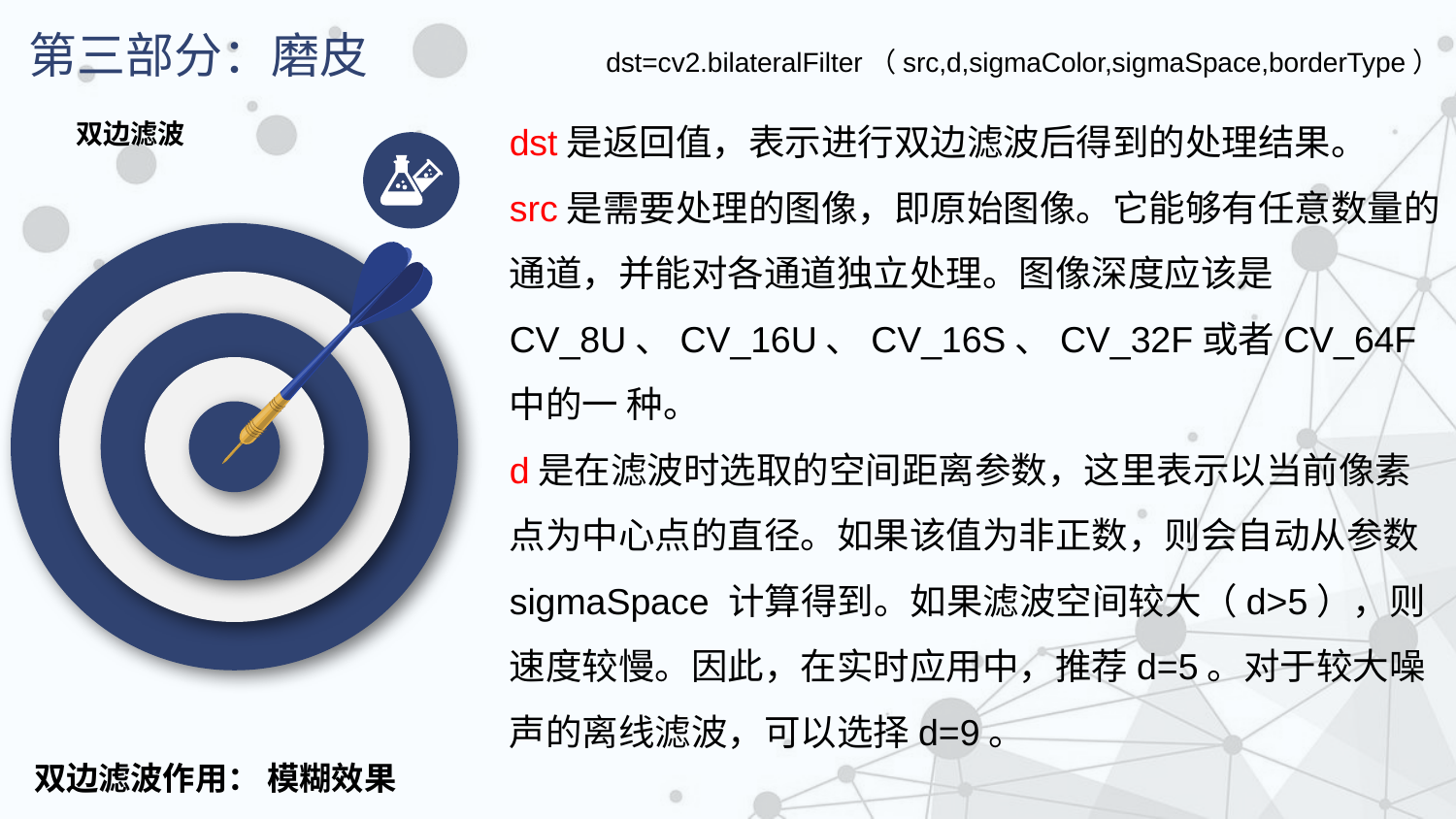

第三部分：磨皮
dst=cv2.bilateralFilter（src,d,sigmaColor,sigmaSpace,borderType）
dst是返回值，表示进行双边滤波后得到的处理结果。
src是需要处理的图像，即原始图像。它能够有任意数量的通道，并能对各通道独立处理。图像深度应该是CV_8U、CV_16U、CV_16S、CV_32F或者CV_64F中的一 种。
d是在滤波时选取的空间距离参数，这里表示以当前像素点为中心点的直径。如果该值为非正数，则会自动从参数 sigmaSpace 计算得到。如果滤波空间较大（d>5），则速度较慢。因此，在实时应用中，推荐d=5。对于较大噪声的离线滤波，可以选择d=9。

双边滤波

双边滤波作用： 模糊效果